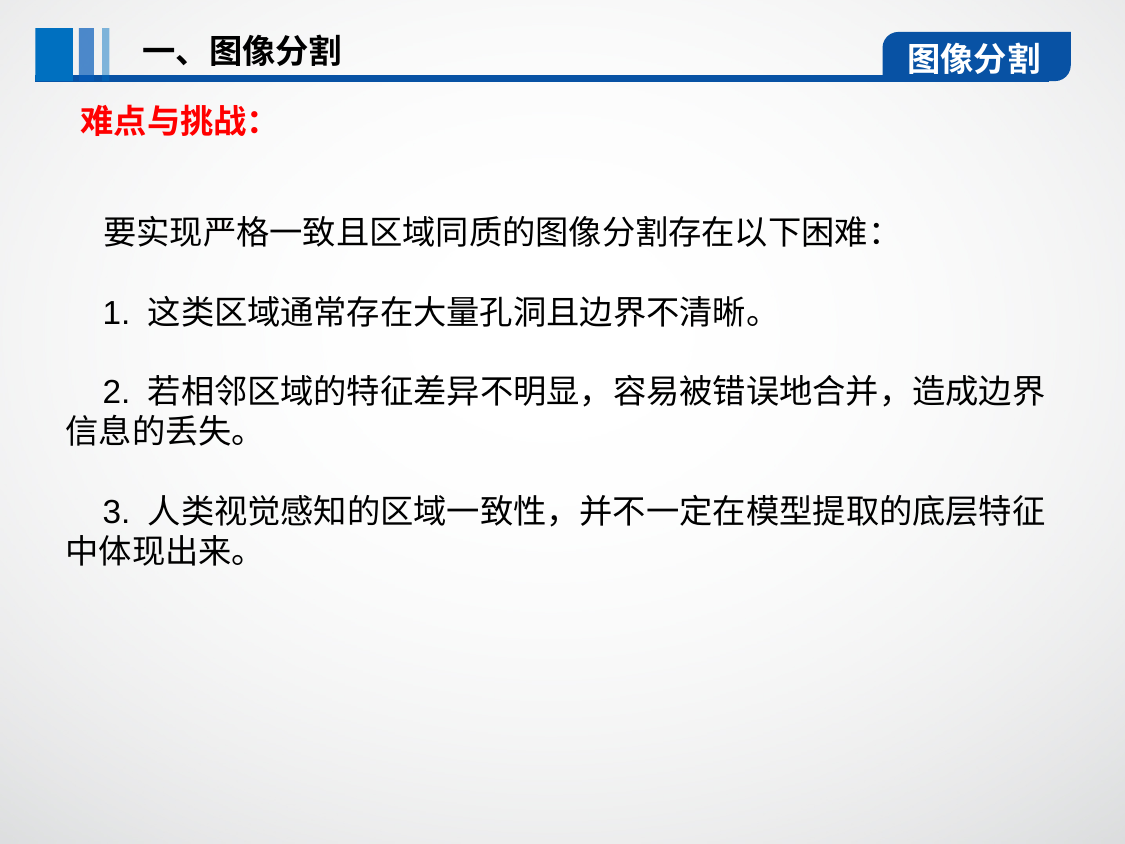

一、图像分割
图像分割
难点与挑战：
    要实现严格一致且区域同质的图像分割存在以下困难：

    1. 这类区域通常存在大量孔洞且边界不清晰。

    2. 若相邻区域的特征差异不明显，容易被错误地合并，造成边界信息的丢失。

    3. 人类视觉感知的区域一致性，并不一定在模型提取的底层特征中体现出来。